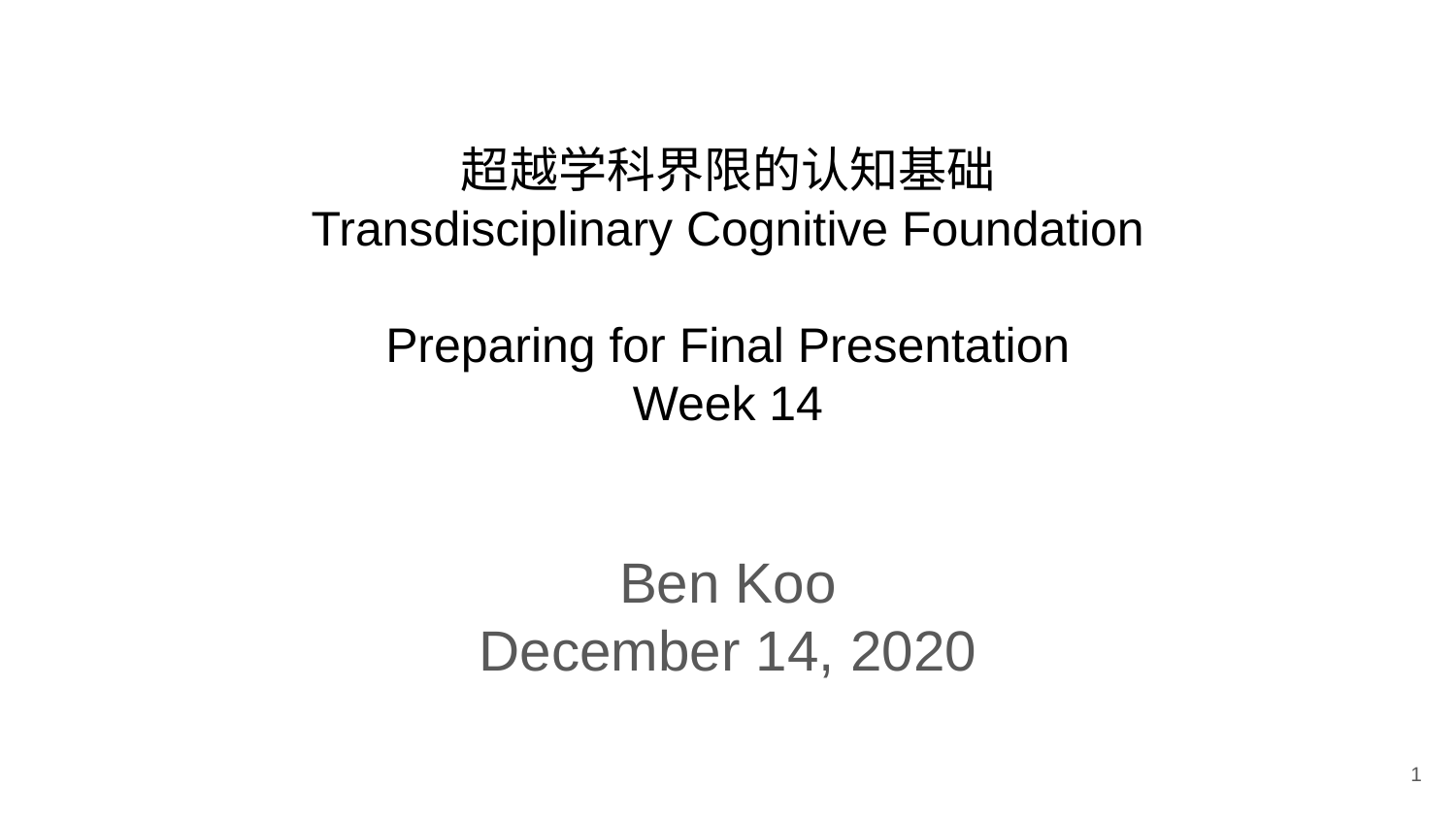

# 超越学科界限的认知基础 Transdisciplinary Cognitive Foundation Preparing for Final Presentation Week 14
Ben Koo
December 14, 2020
1